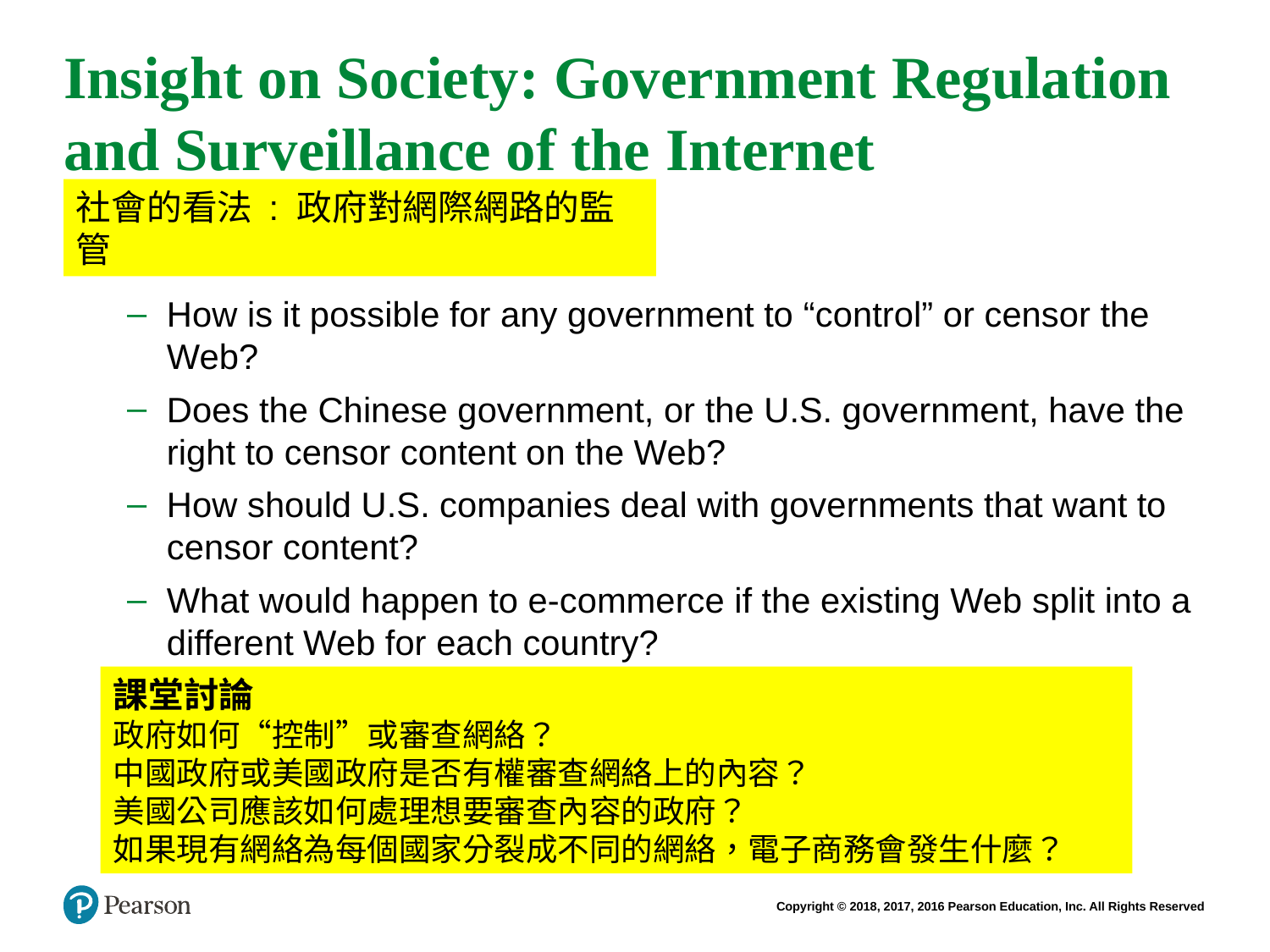

# Insight on Society: Government Regulation and Surveillance of the Internet
社會的看法 : 政府對網際網路的監管
Class discussion:
How is it possible for any government to “control” or censor the Web?
Does the Chinese government, or the U.S. government, have the right to censor content on the Web?
How should U.S. companies deal with governments that want to censor content?
What would happen to e-commerce if the existing Web split into a different Web for each country?

課堂討論
政府如何“控制”或審查網絡？
中國政府或美國政府是否有權審查網絡上的內容？
美國公司應該如何處理想要審查內容的政府？
如果現有網絡為每個國家分裂成不同的網絡，電子商務會發生什麼？